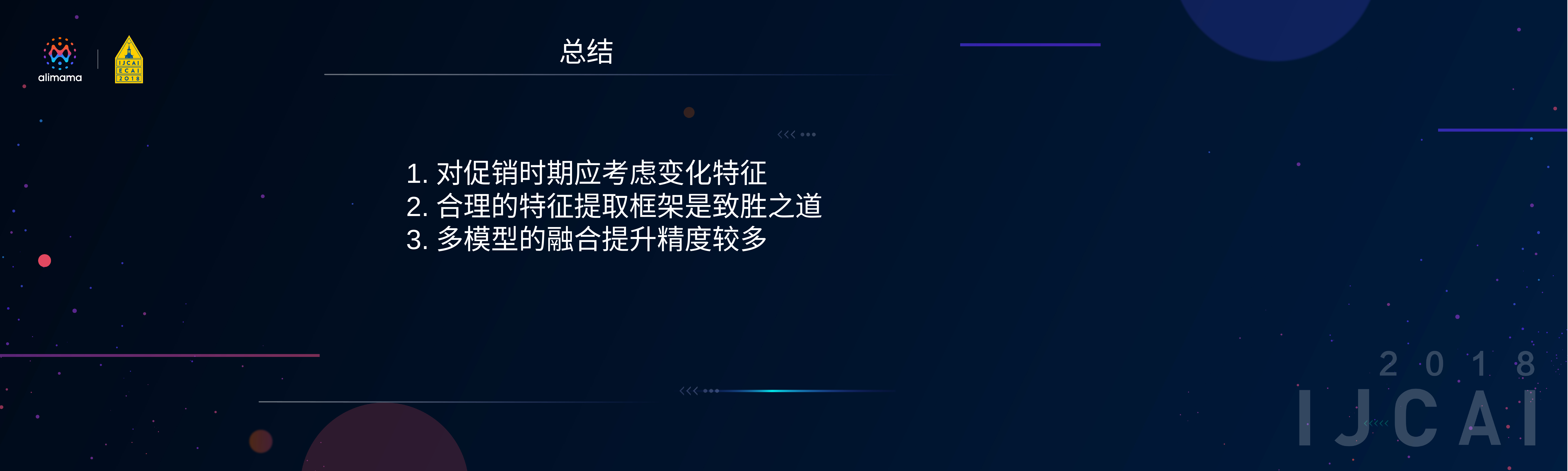

总结
1.对促销时期应考虑变化特征
2.合理的特征提取框架是致胜之道
3.多模型的融合提升精度较多